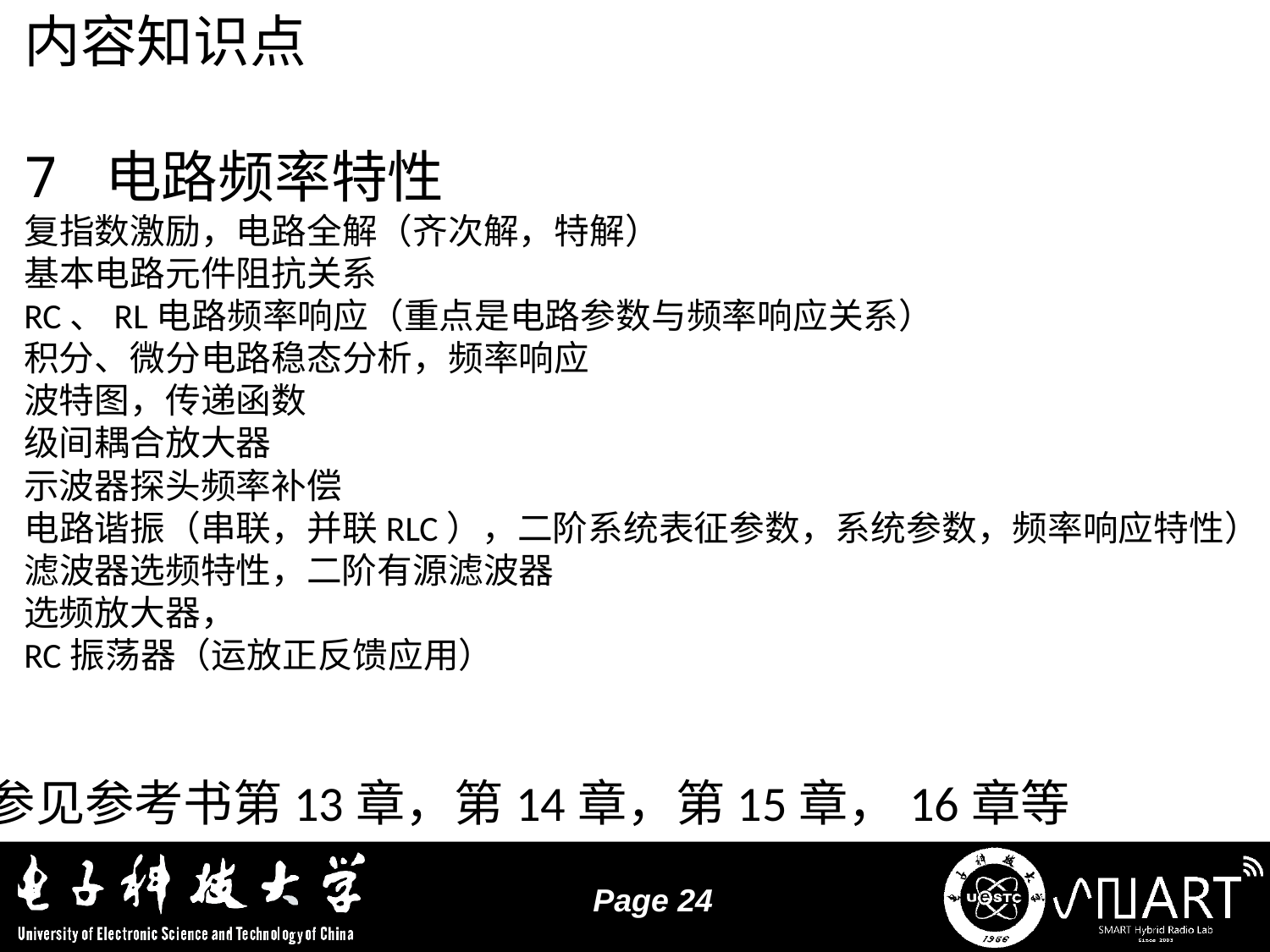

内容知识点

7 电路频率特性
复指数激励，电路全解（齐次解，特解）
基本电路元件阻抗关系
RC、RL电路频率响应（重点是电路参数与频率响应关系）
积分、微分电路稳态分析，频率响应
波特图，传递函数
级间耦合放大器
示波器探头频率补偿
电路谐振（串联，并联RLC），二阶系统表征参数，系统参数，频率响应特性）
滤波器选频特性，二阶有源滤波器
选频放大器，
RC振荡器（运放正反馈应用）

参见参考书第13章，第14章，第15章，16章等